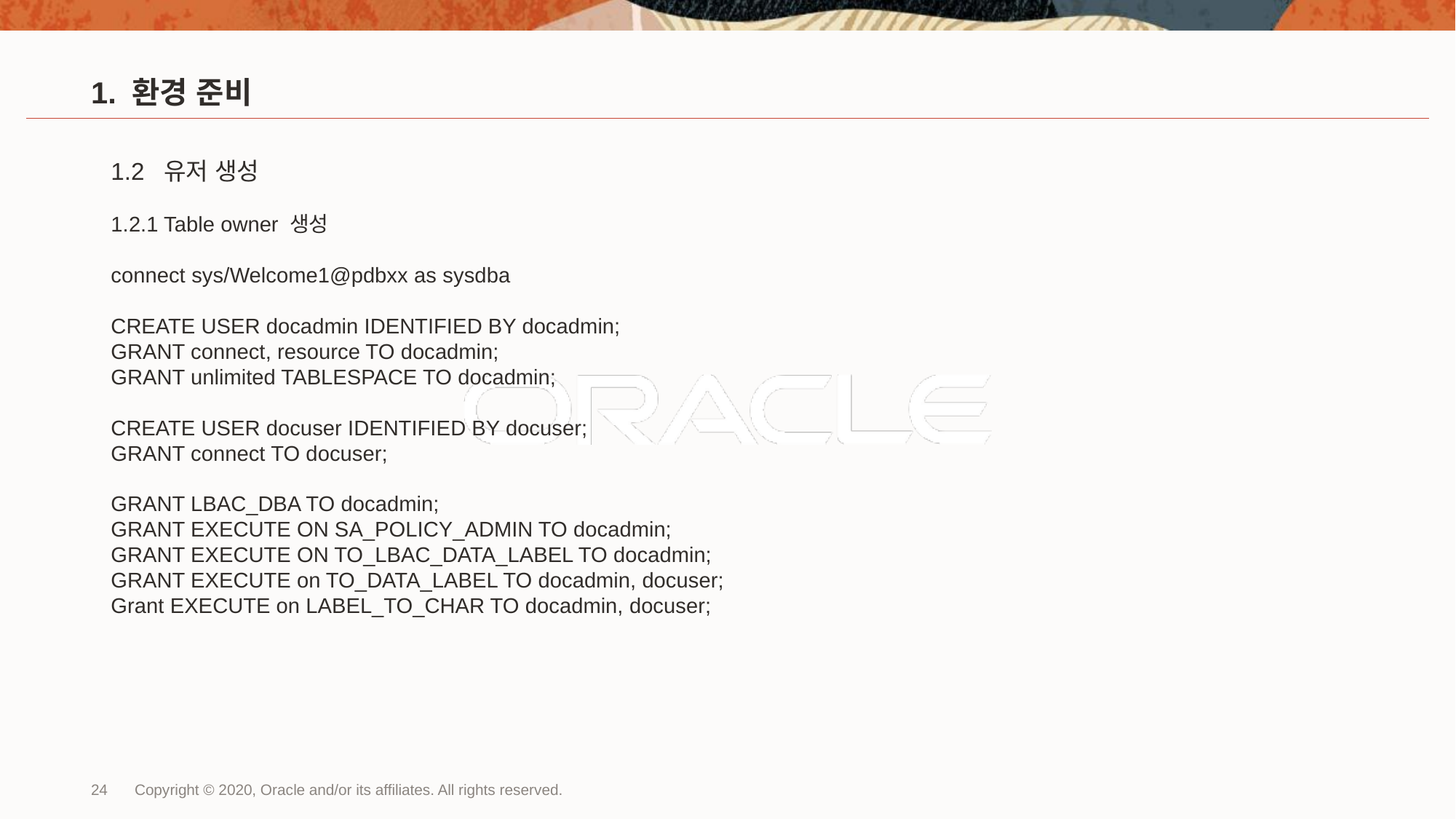

# 1. 환경 준비
1.2  유저 생성

1.2.1 Table owner 생성

connect sys/Welcome1@pdbxx as sysdba

CREATE USER docadmin IDENTIFIED BY docadmin;
GRANT connect, resource TO docadmin;
GRANT unlimited TABLESPACE TO docadmin;

CREATE USER docuser IDENTIFIED BY docuser;
GRANT connect TO docuser;

GRANT LBAC_DBA TO docadmin;
GRANT EXECUTE ON SA_POLICY_ADMIN TO docadmin;
GRANT EXECUTE ON TO_LBAC_DATA_LABEL TO docadmin;
GRANT EXECUTE on TO_DATA_LABEL TO docadmin, docuser;
Grant EXECUTE on LABEL_TO_CHAR TO docadmin, docuser;
24
Copyright © 2020, Oracle and/or its affiliates. All rights reserved.